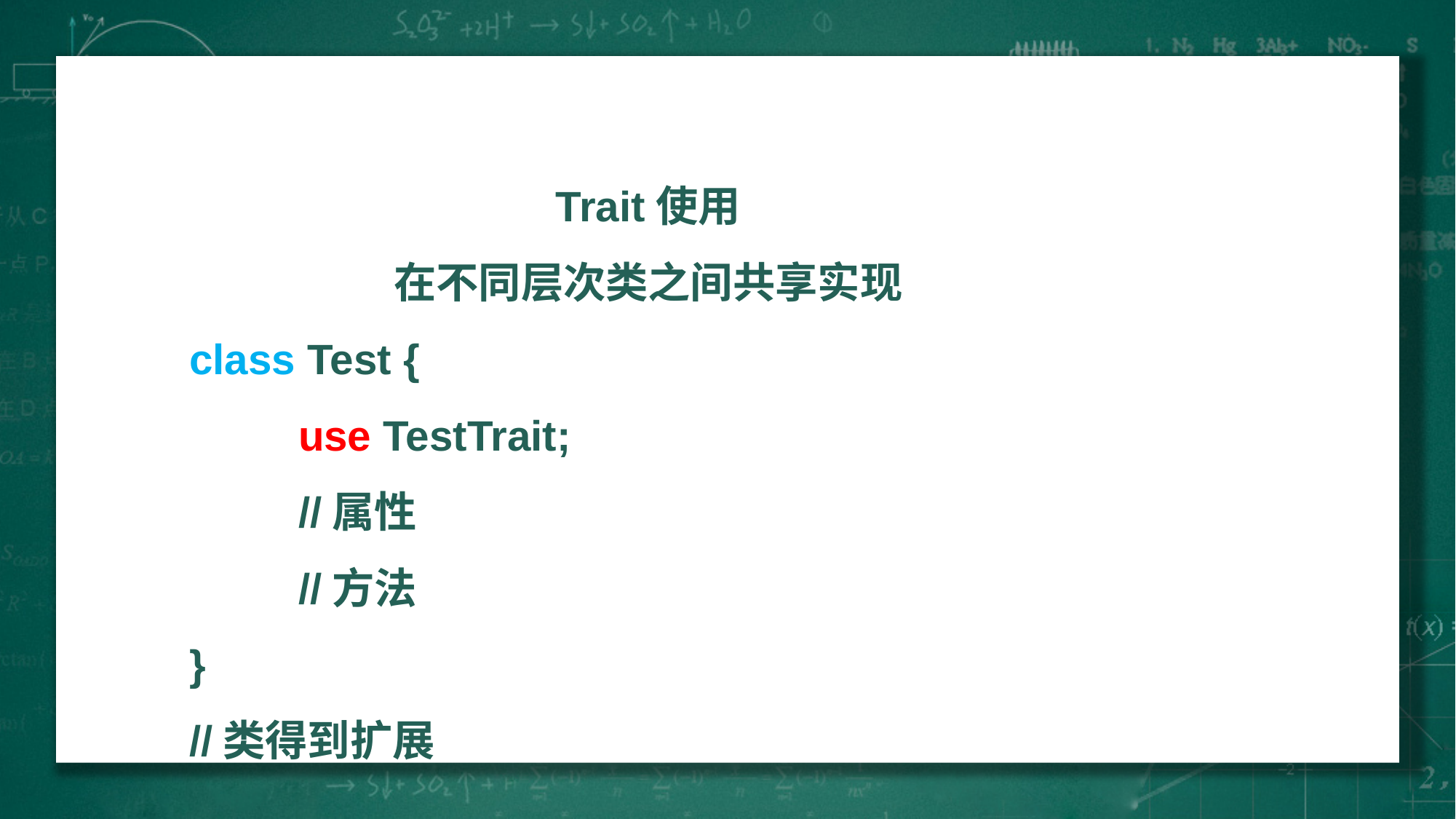

Trait使用
在不同层次类之间共享实现
class Test {
	use TestTrait;
	//属性
	//方法
}
//类得到扩展